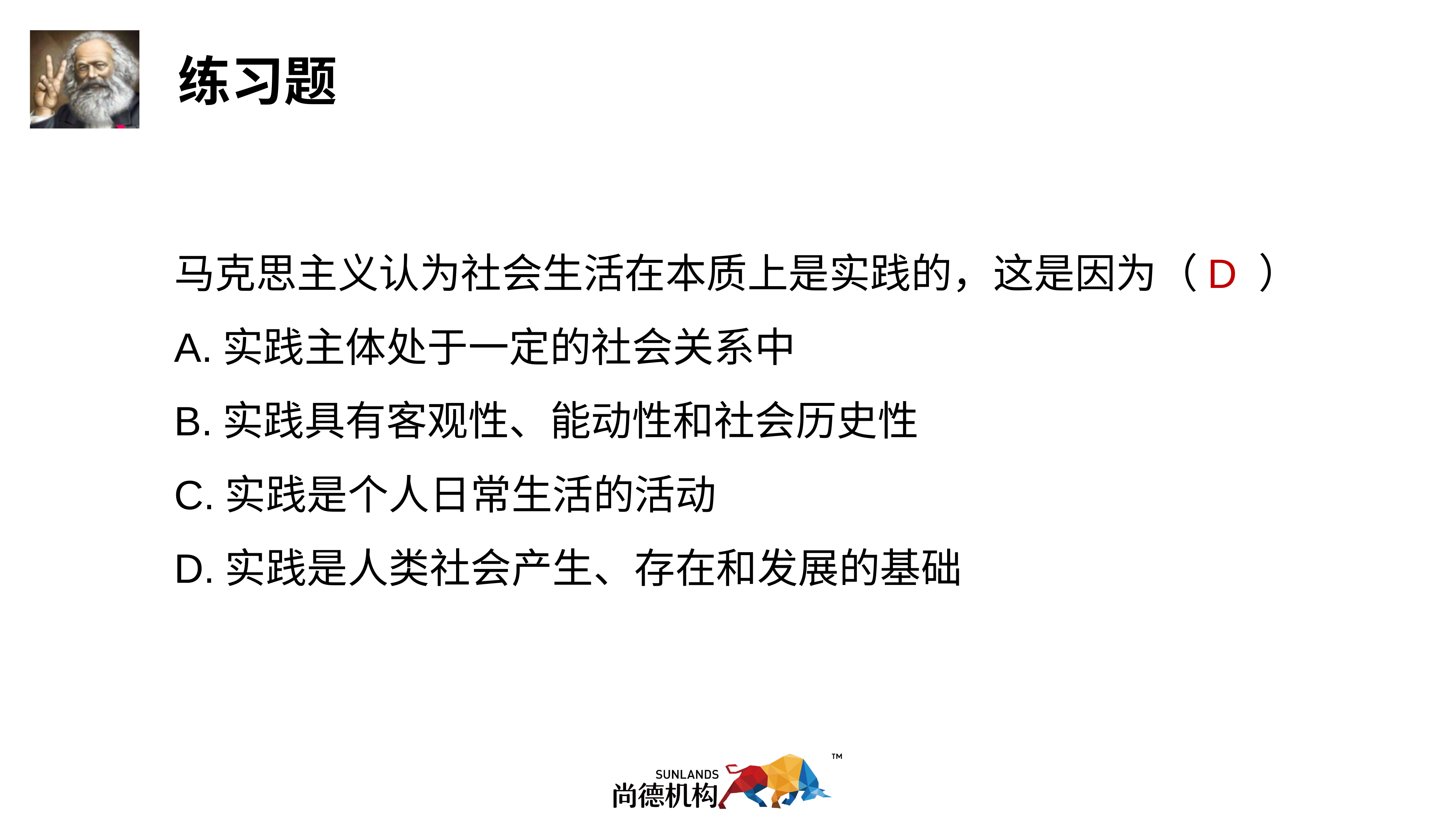

马克思主义认为社会生活在本质上是实践的，这是因为（D ）
A.实践主体处于一定的社会关系中
B.实践具有客观性、能动性和社会历史性
C.实践是个人日常生活的活动
D.实践是人类社会产生、存在和发展的基础